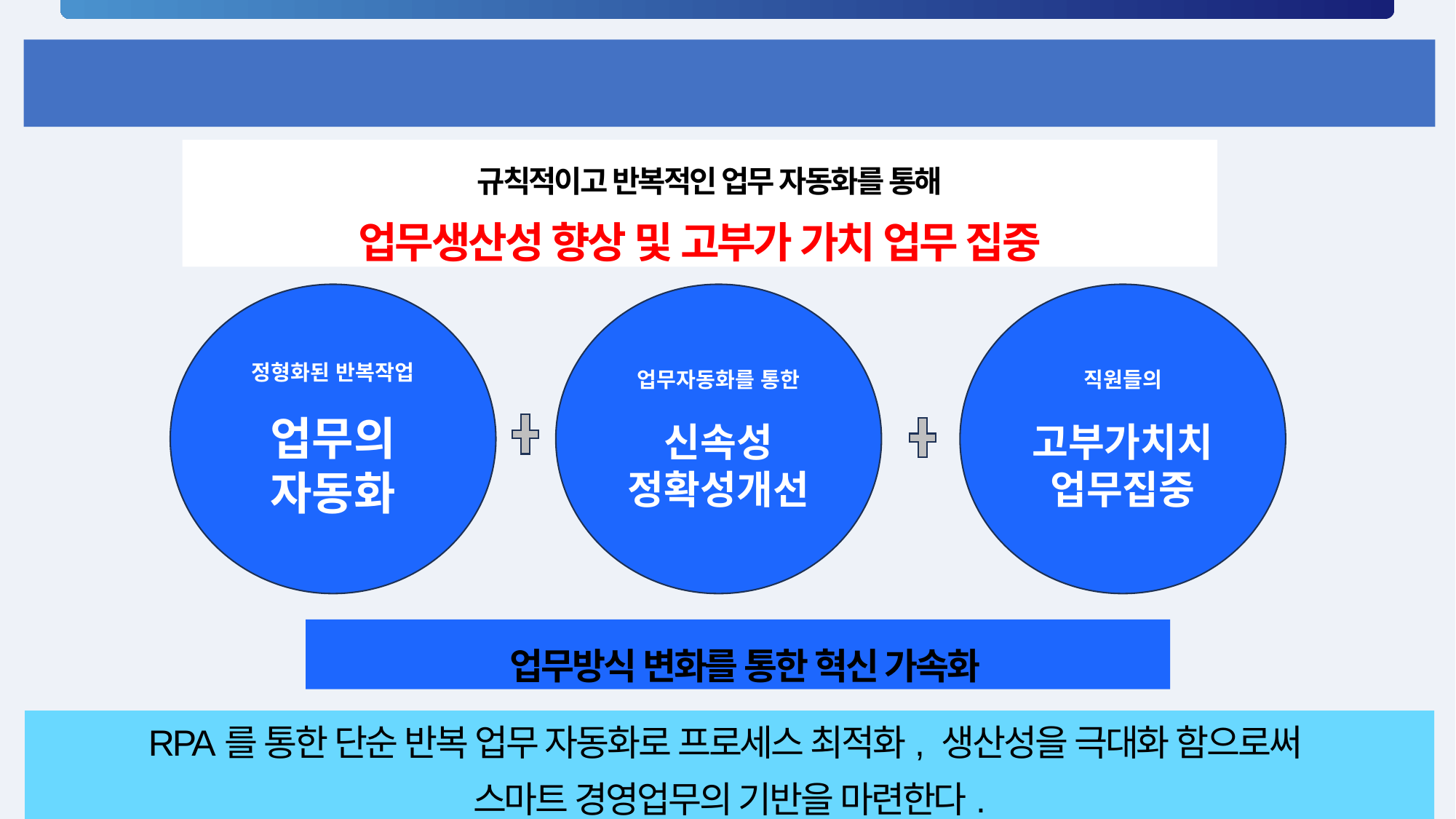

HL-ENG RPA 과제 도출 및 도입 사례 소개
 규칙적이고 반복적인 업무 자동화를 통해
업무생산성 향상 및 고부가 가치 업무 집중
정형화된 반복작업

업무의
자동화
업무자동화를 통한

신속성
정확성개선
직원들의

고부가치치 업무집중

 업무방식 변화를 통한 혁신 가속화
RPA를 통한 단순 반복 업무 자동화로 프로세스 최적화, 생산성을 극대화 함으로써
스마트 경영업무의 기반을 마련한다.